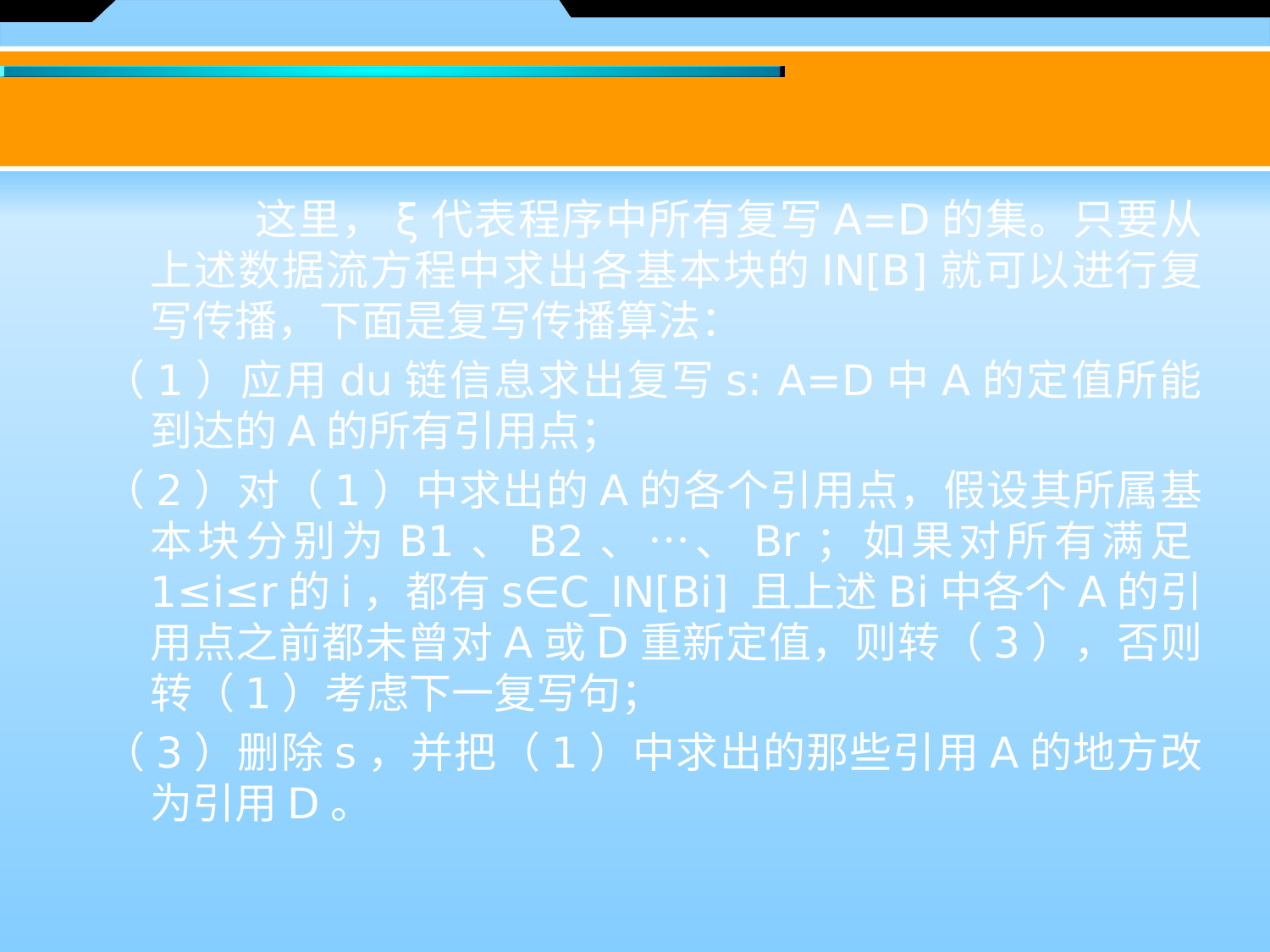

#
             这里，ξ代表程序中所有复写A=D的集。只要从上述数据流方程中求出各基本块的IN[B]就可以进行复写传播，下面是复写传播算法：
（1）应用du链信息求出复写s: A=D中A的定值所能到达的A的所有引用点；
（2）对（1）中求出的A的各个引用点，假设其所属基本块分别为B1、B2、…、Br；如果对所有满足1≤i≤r的i，都有s∈C_IN[Bi] 且上述Bi中各个A的引用点之前都未曾对A或D重新定值，则转（3），否则转（1）考虑下一复写句；
（3）删除s，并把（1）中求出的那些引用A的地方改为引用D。